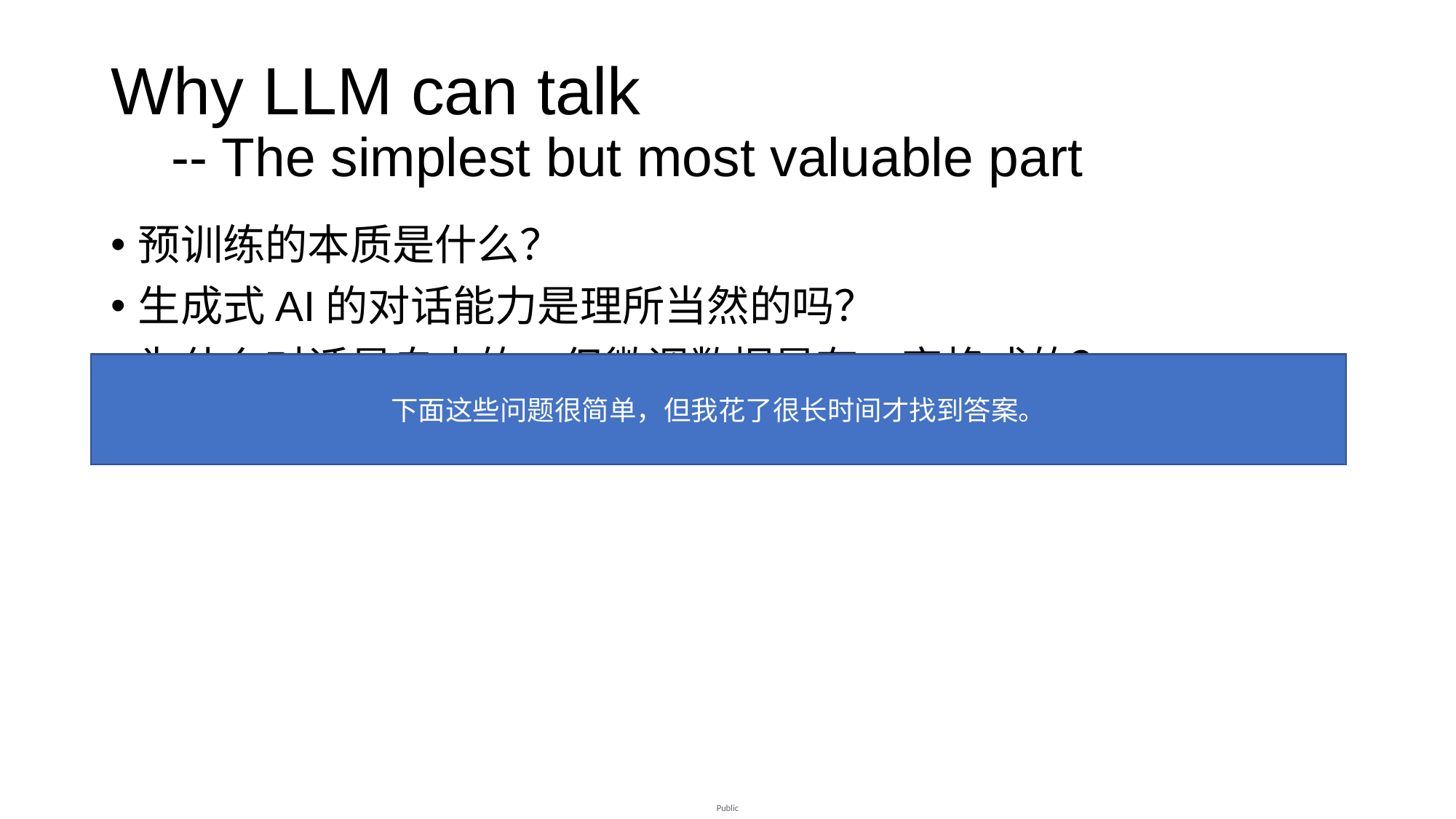

# Why LLM can talk -- The simplest but most valuable part
预训练的本质是什么？
生成式AI的对话能力是理所当然的吗？
为什么对话是自由的，但微调数据是有一定格式的？
我们和AI的对话，所见即所得吗？

下面这些问题很简单，但我花了很长时间才找到答案。